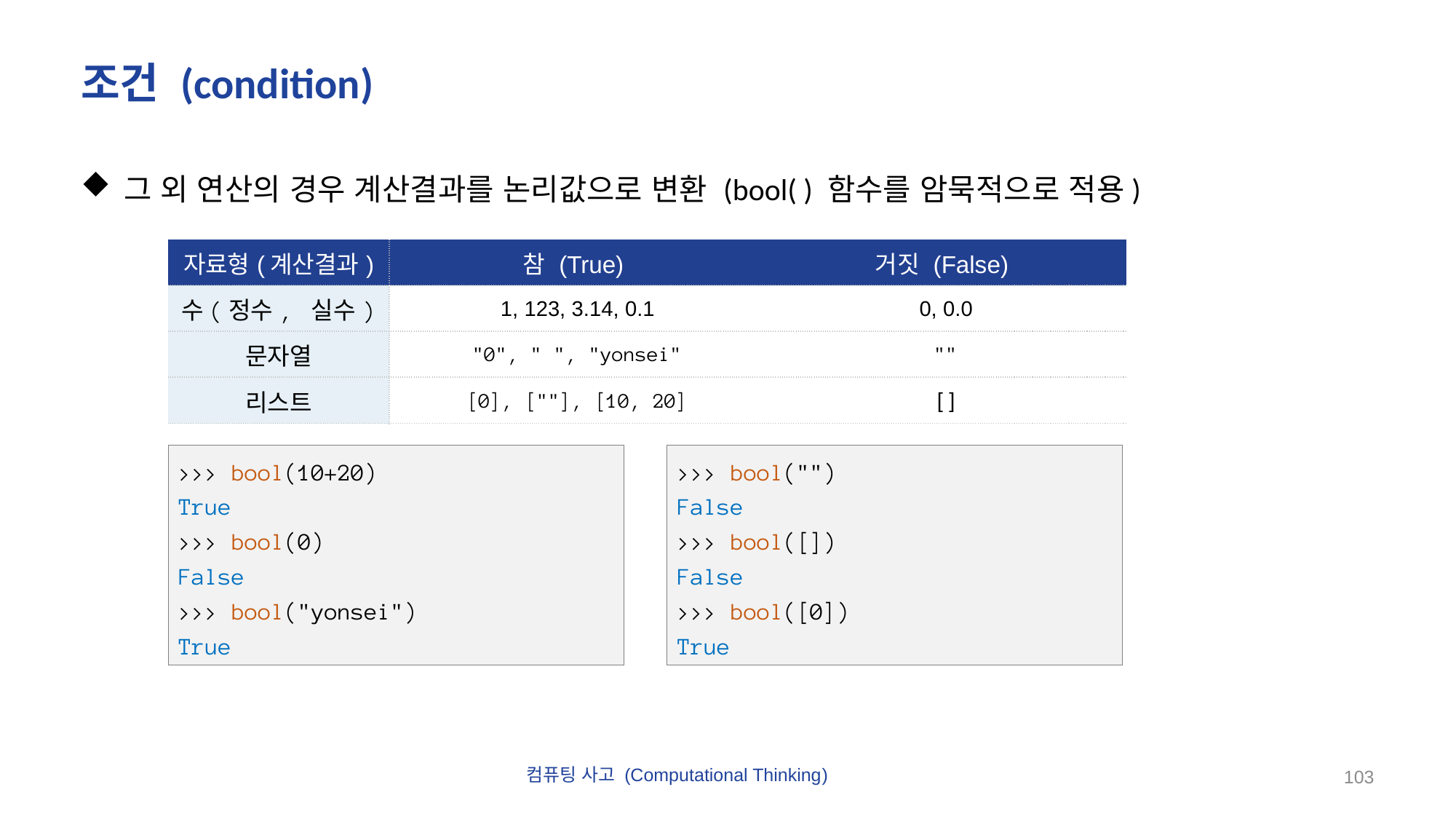

# 조건 (condition)
그 외 연산의 경우 계산결과를 논리값으로 변환 (bool( ) 함수를 암묵적으로 적용)
| 자료형(계산결과) | 참 (True) | 거짓 (False) |
| --- | --- | --- |
| 수(정수, 실수) | 1, 123, 3.14, 0.1 | 0, 0.0 |
| 문자열 | "0", " ", "yonsei" | "" |
| 리스트 | [0], [""], [10, 20] | [ ] |
>>> bool(10+20)
True
>>> bool(0)
False
>>> bool("yonsei")
True
>>> bool("")
False
>>> bool([])
False
>>> bool([0])
True